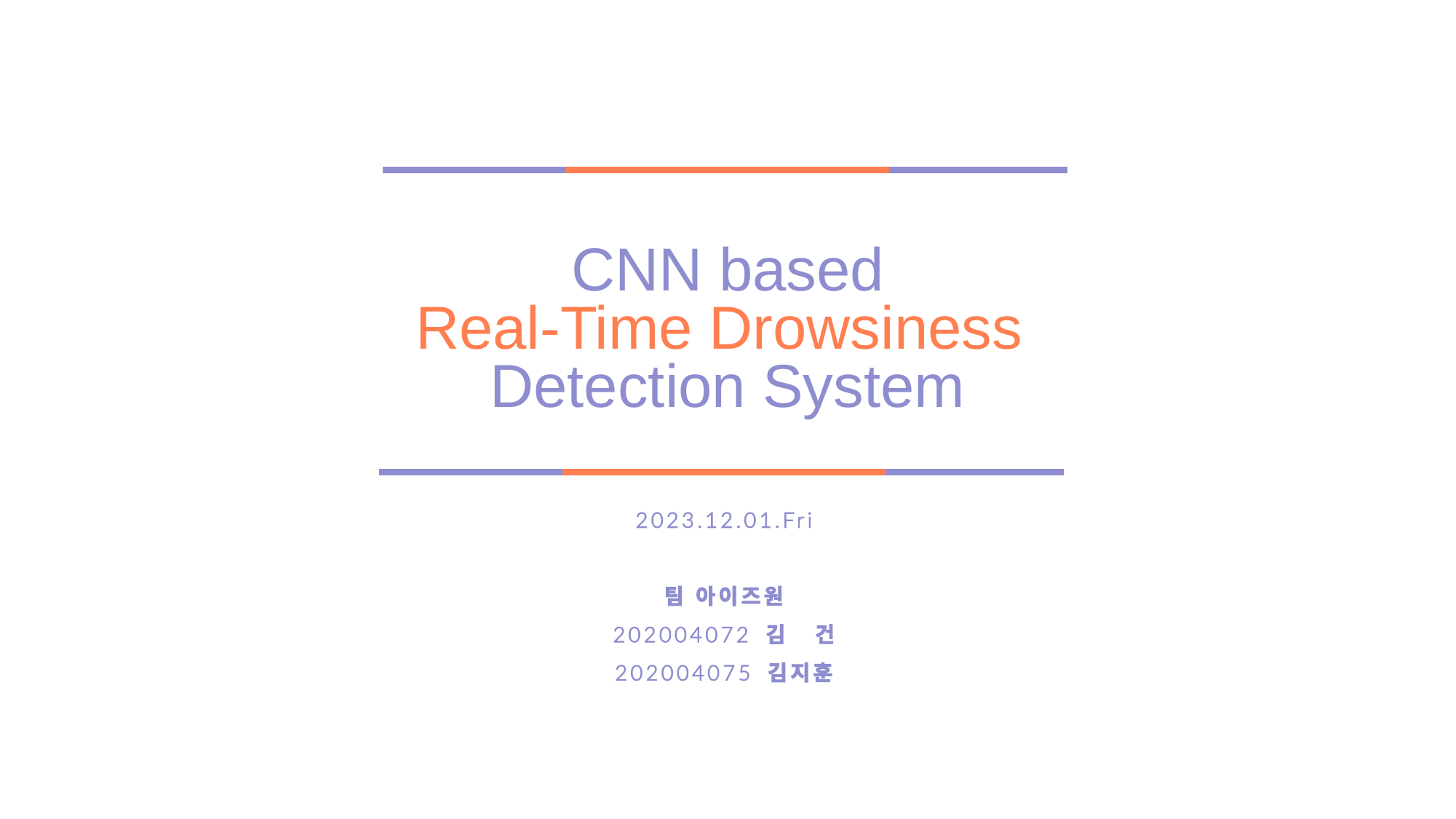

CNN based
Real-Time Drowsiness
Detection System

2023.12.01.Fri

팀 아이즈원
202004072 김   건
202004075 김지훈